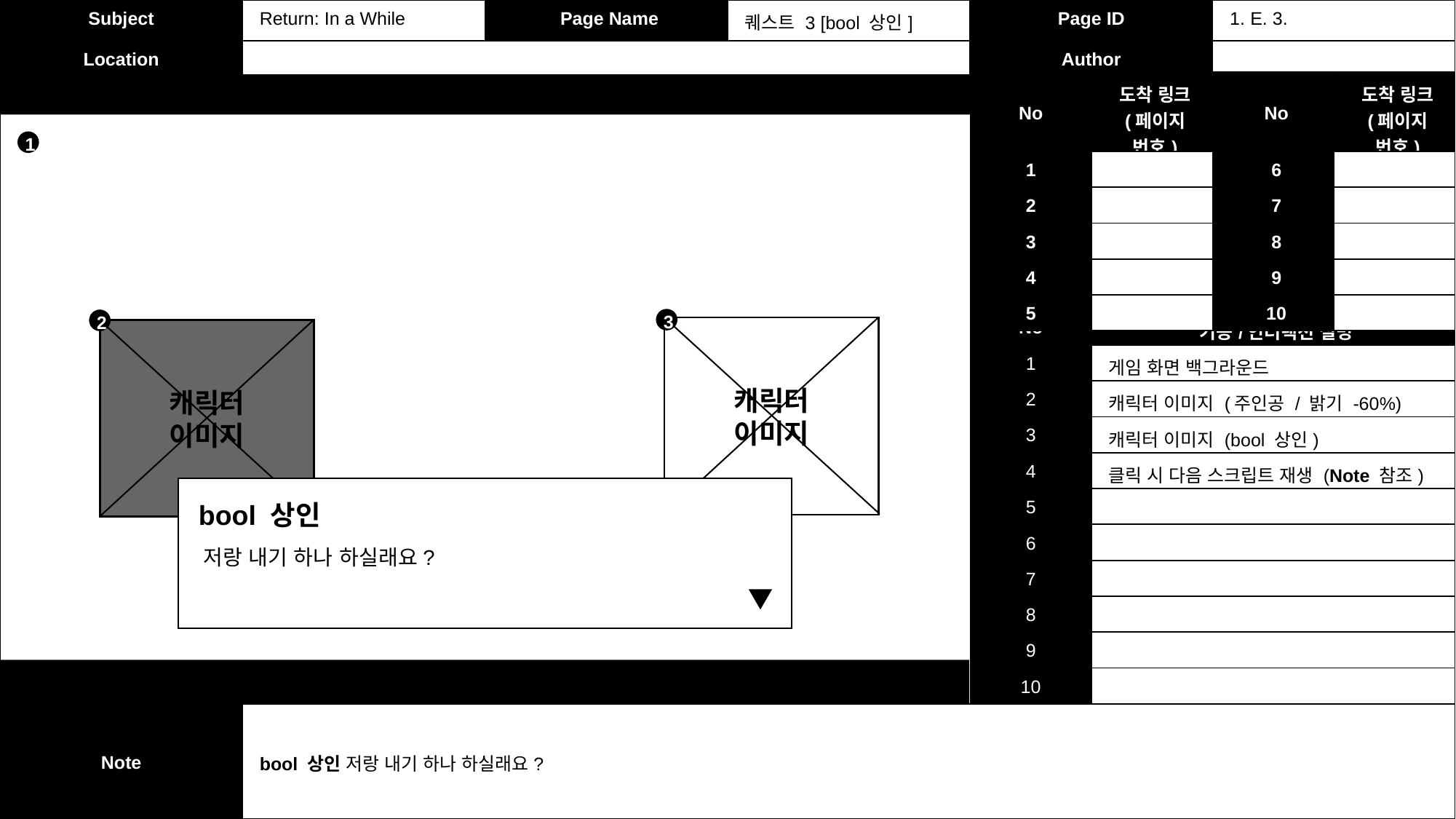

| Subject | Return: In a While | Page Name | 퀘스트 3 [bool 상인] | Page ID | 1. E. 3. |
| --- | --- | --- | --- | --- | --- |
| Location |  |  |  | Author |  |

| No | 도착 링크 (페이지 번호) | No | 도착 링크 (페이지 번호) |
| --- | --- | --- | --- |
| 1 |  | 6 |  |
| 2 |  | 7 |  |
| 3 |  | 8 |  |
| 4 |  | 9 |  |
| 5 |  | 10 |  |
1
3
| No | 기능/인터랙션 설명 |
| --- | --- |
| 1 | 게임 화면 백그라운드 |
| 2 | 캐릭터 이미지 (주인공 / 밝기 -60%) |
| 3 | 캐릭터 이미지 (bool 상인) |
| 4 | 클릭 시 다음 스크립트 재생 (Note 참조) |
| 5 |  |
| 6 |  |
| 7 |  |
| 8 |  |
| 9 |  |
| 10 |  |
2

캐릭터
이미지

캐릭터
이미지

bool 상인
저랑 내기 하나 하실래요?

| Note | bool 상인 저랑 내기 하나 하실래요? |
| --- | --- |